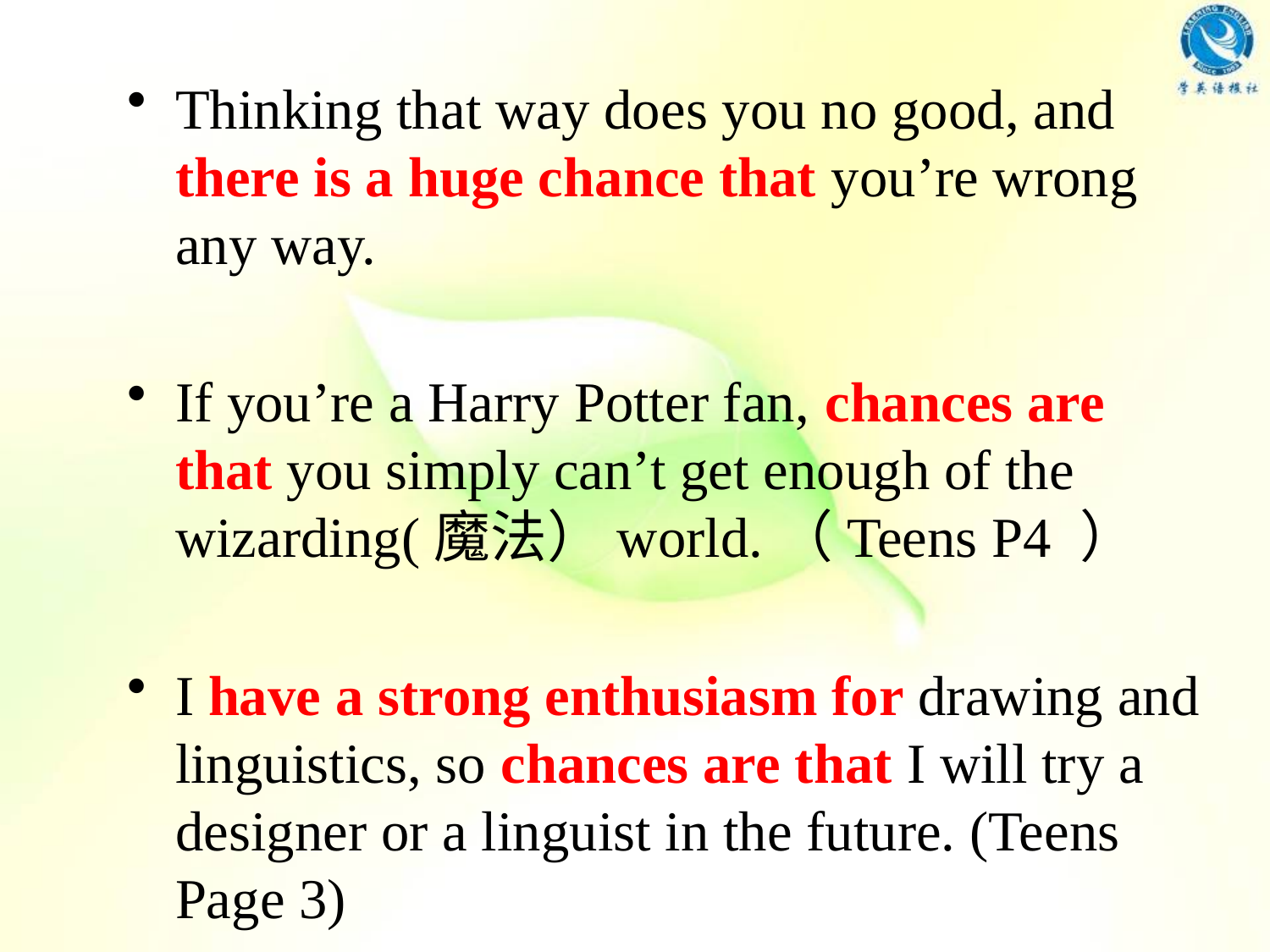

Thinking that way does you no good, and there is a huge chance that you’re wrong any way.

If you’re a Harry Potter fan, chances are that you simply can’t get enough of the wizarding(魔法）world.（Teens P4 ）

I have a strong enthusiasm for drawing and linguistics, so chances are that I will try a designer or a linguist in the future. (Teens Page 3)